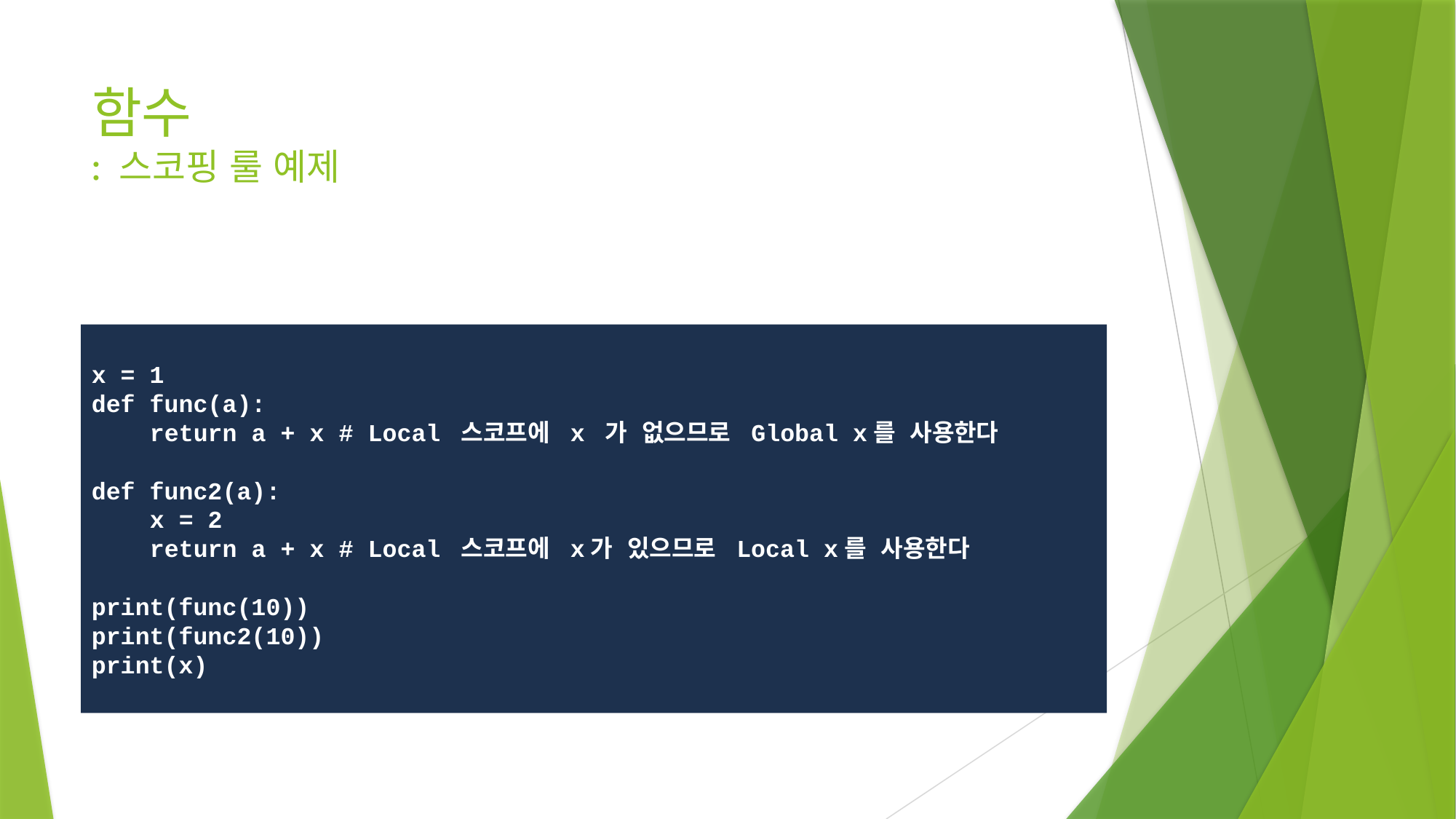

# 함수 : 스코핑 룰 예제

x = 1
def func(a):
    return a + x # Local 스코프에 x 가 없으므로 Global x를 사용한다
def func2(a):
    x = 2
    return a + x # Local 스코프에 x가 있으므로 Local x를 사용한다
print(func(10))
print(func2(10))
print(x)